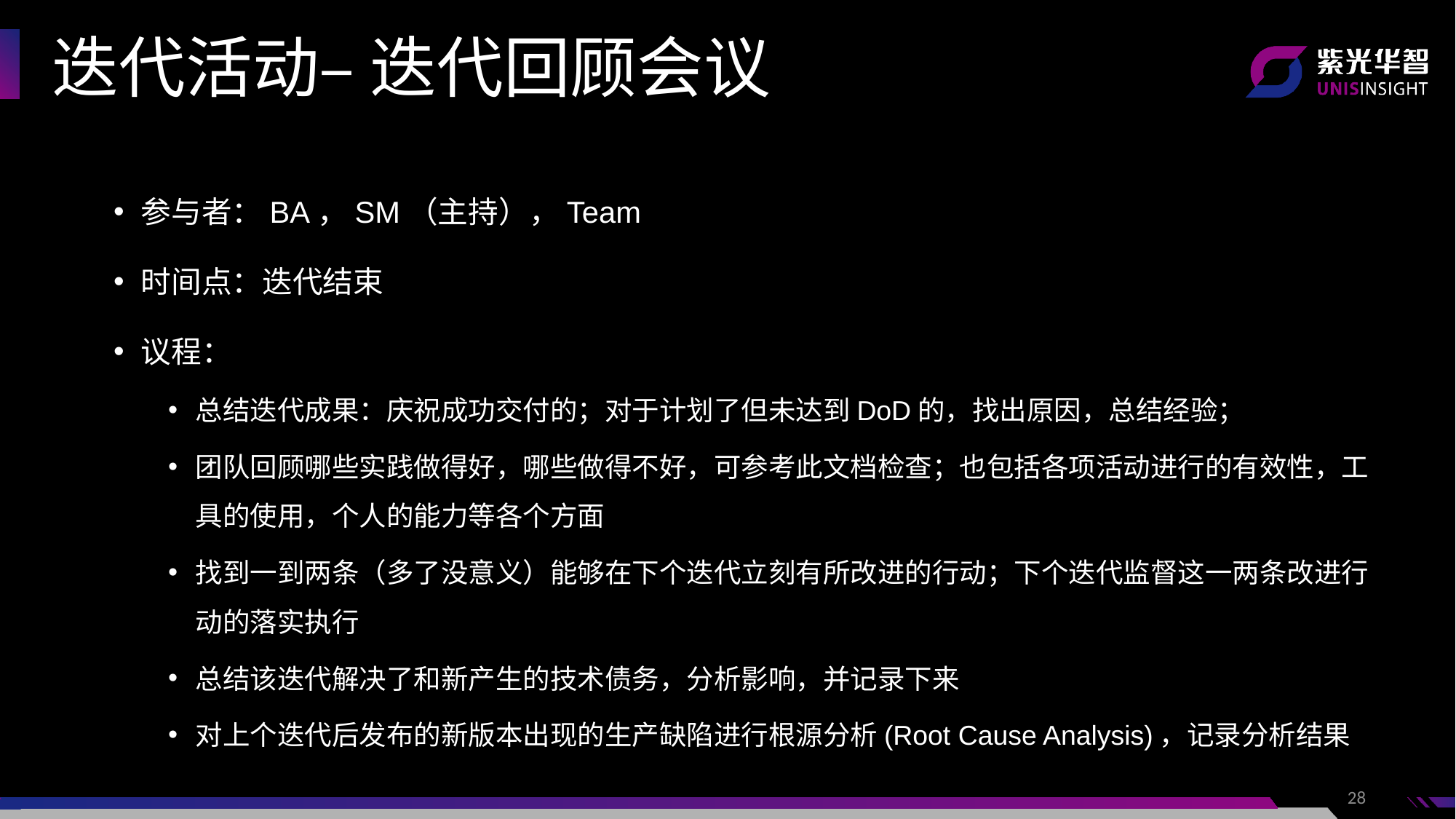

迭代活动– 迭代回顾会议
参与者：BA，SM（主持），Team
时间点：迭代结束
议程：
总结迭代成果：庆祝成功交付的；对于计划了但未达到DoD的，找出原因，总结经验；
团队回顾哪些实践做得好，哪些做得不好，可参考此文档检查；也包括各项活动进行的有效性，工具的使用，个人的能力等各个方面
找到一到两条（多了没意义）能够在下个迭代立刻有所改进的行动；下个迭代监督这一两条改进行动的落实执行
总结该迭代解决了和新产生的技术债务，分析影响，并记录下来
对上个迭代后发布的新版本出现的生产缺陷进行根源分析(Root Cause Analysis)，记录分析结果